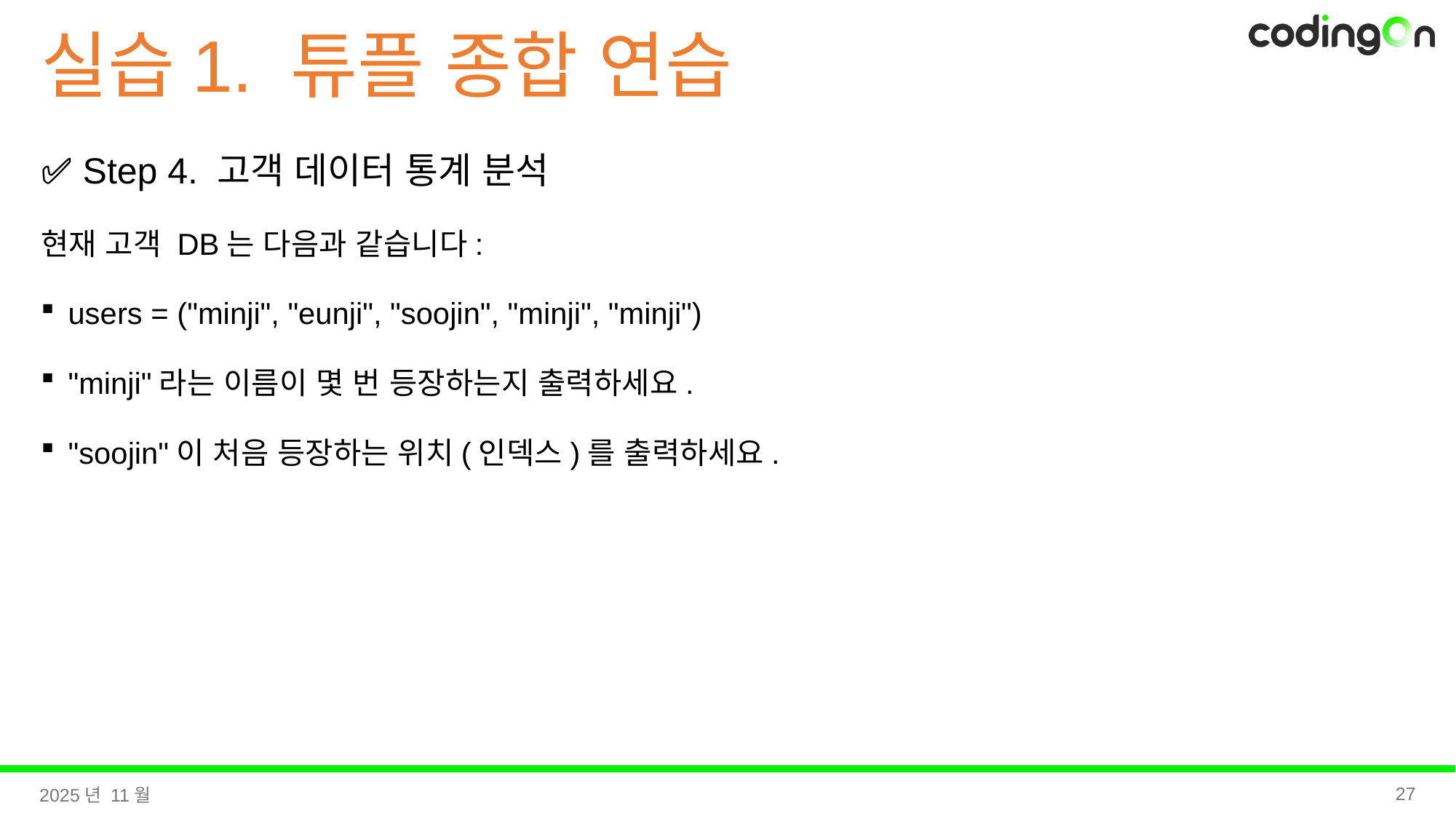

실습1. 튜플 종합 연습
✅ Step 4. 고객 데이터 통계 분석
현재 고객 DB는 다음과 같습니다:
users = ("minji", "eunji", "soojin", "minji", "minji")
"minji"라는 이름이 몇 번 등장하는지 출력하세요.
"soojin"이 처음 등장하는 위치(인덱스)를 출력하세요.
27
2025년 11월